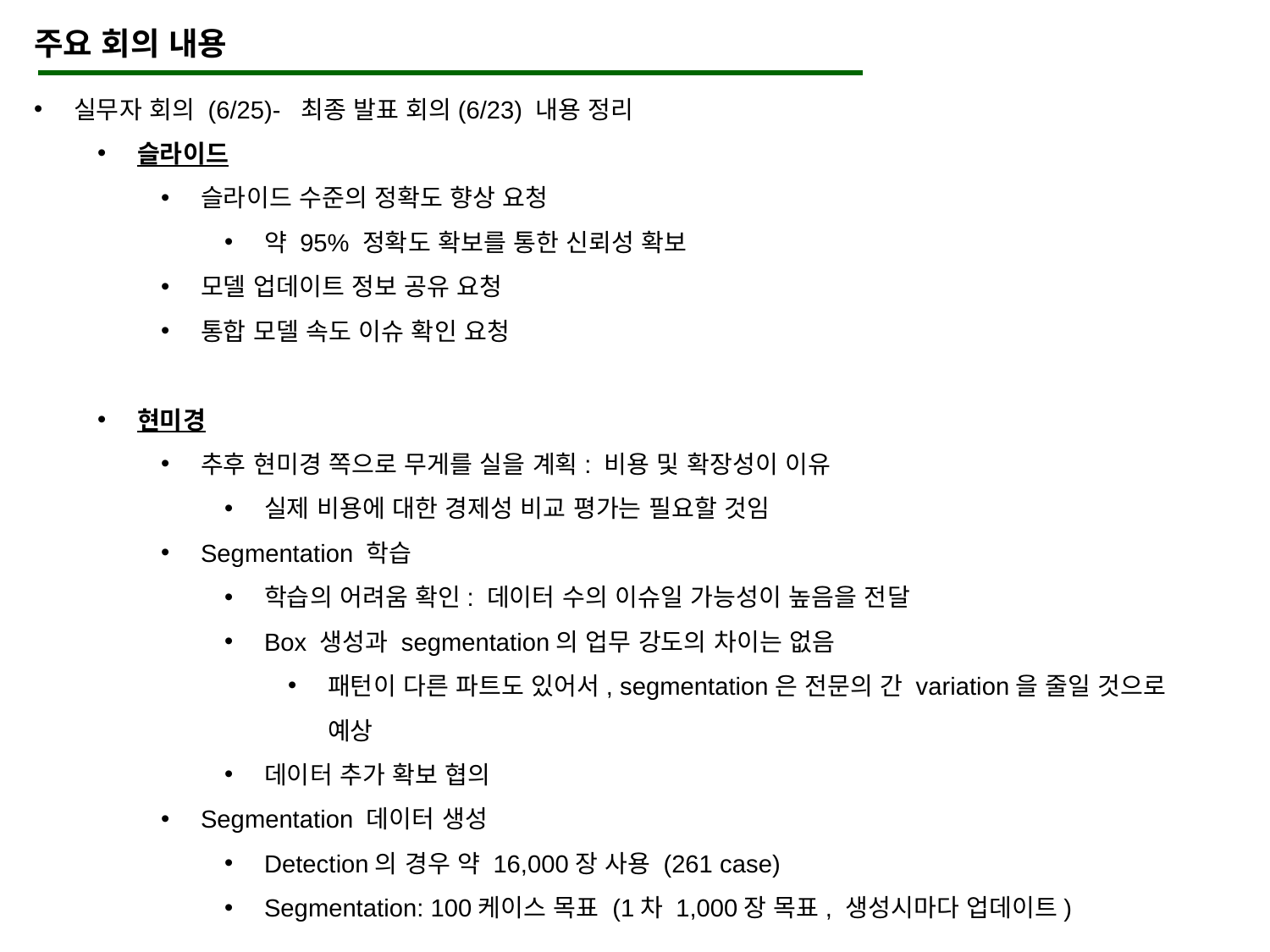

주요 회의 내용
실무자 회의 (6/25)-  최종 발표 회의(6/23) 내용 정리
슬라이드
슬라이드 수준의 정확도 향상 요청
약 95% 정확도 확보를 통한 신뢰성 확보
모델 업데이트 정보 공유 요청
통합 모델 속도 이슈 확인 요청

현미경
추후 현미경 쪽으로 무게를 실을 계획: 비용 및 확장성이 이유
실제 비용에 대한 경제성 비교 평가는 필요할 것임
Segmentation 학습
학습의 어려움 확인: 데이터 수의 이슈일 가능성이 높음을 전달
Box 생성과 segmentation의 업무 강도의 차이는 없음
패턴이 다른 파트도 있어서, segmentation은 전문의 간 variation을 줄일 것으로 예상
데이터 추가 확보 협의
Segmentation 데이터 생성
Detection의 경우 약 16,000장 사용 (261 case)
Segmentation: 100케이스 목표 (1차 1,000장 목표, 생성시마다 업데이트)